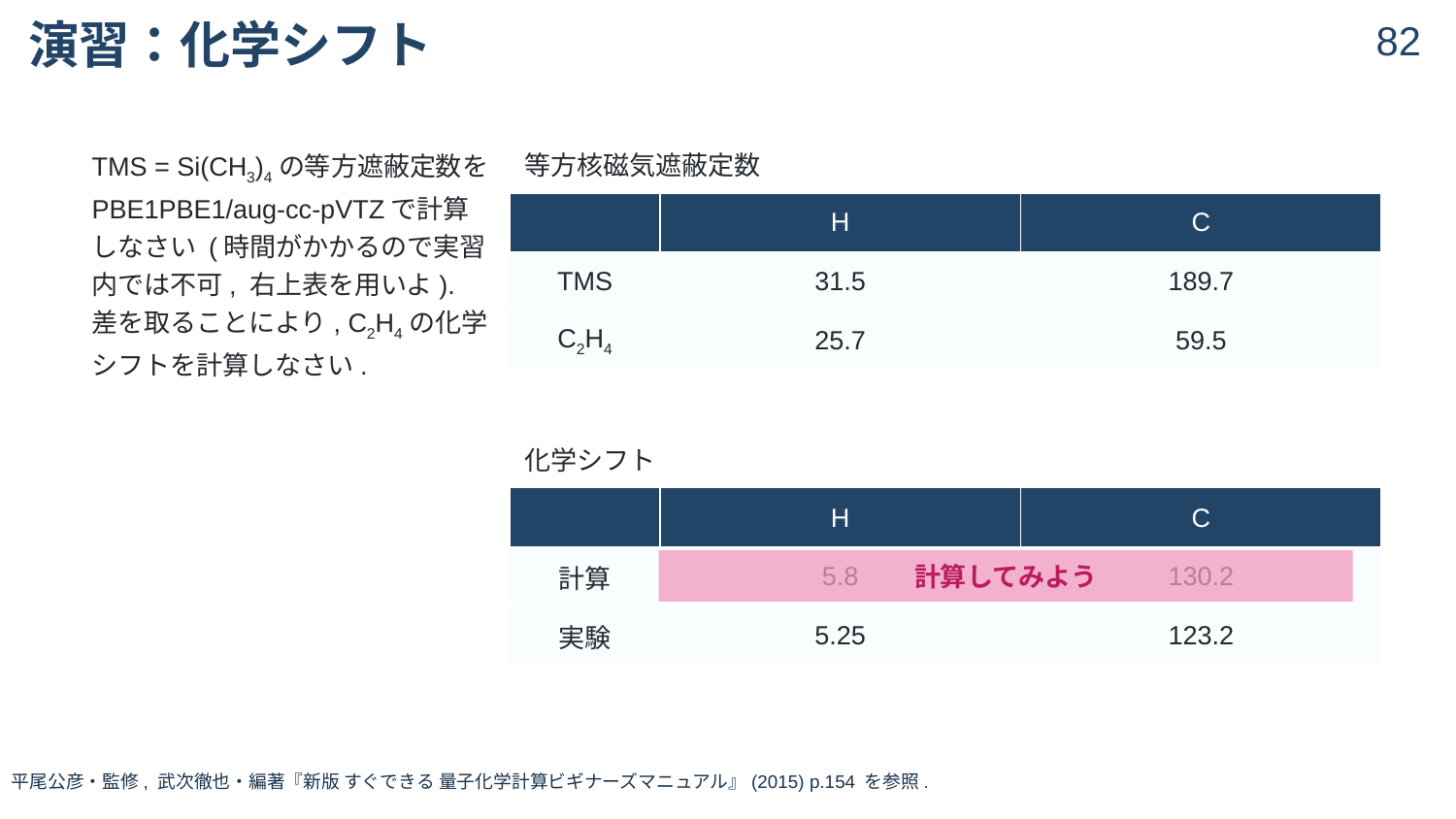

# 演習：化学シフト
82
| 等方核磁気遮蔽定数 |  |  |
| --- | --- | --- |
|  | H | C |
| TMS | 31.5 | 189.7 |
| C2H4 | 25.7 | 59.5 |
|  |  |  |
| 化学シフト |  |  |
|  | H | C |
| 計算 | 5.8 | 130.2 |
| 実験 | 5.25 | 123.2 |
TMS = Si(CH3)4の等方遮蔽定数をPBE1PBE1/aug-cc-pVTZで計算しなさい (時間がかかるので実習内では不可, 右上表を用いよ). 差を取ることにより, C2H4の化学シフトを計算しなさい.
計算してみよう
平尾公彦・監修, 武次徹也・編著『新版 すぐできる 量子化学計算ビギナーズマニュアル』(2015) p.154 を参照.